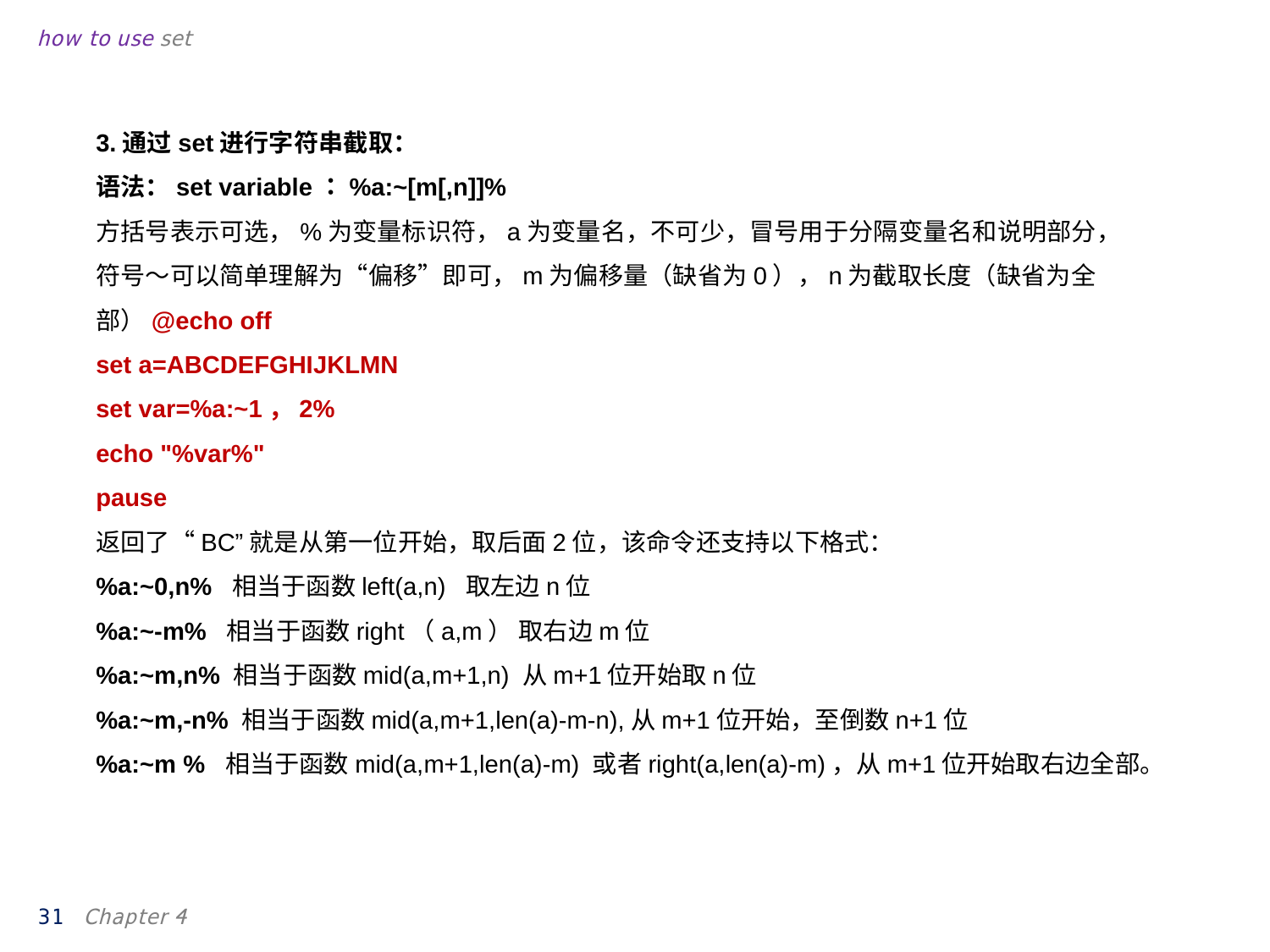

how to use set
3.通过set进行字符串截取：
语法：set variable：%a:~[m[,n]]%
方括号表示可选，%为变量标识符，a为变量名，不可少，冒号用于分隔变量名和说明部分，符号～可以简单理解为“偏移”即可，m为偏移量（缺省为0），n为截取长度（缺省为全部）@echo off
set a=ABCDEFGHIJKLMN
set var=%a:~1，2%
echo "%var%"
pause
返回了“BC”就是从第一位开始，取后面2位，该命令还支持以下格式：
%a:~0,n%  相当于函数left(a,n)  取左边n位
%a:~-m%  相当于函数right（a,m） 取右边m位
%a:~m,n% 相当于函数mid(a,m+1,n) 从m+1位开始取n位
%a:~m,-n% 相当于函数mid(a,m+1,len(a)-m-n),从m+1位开始，至倒数n+1位
%a:~m %  相当于函数mid(a,m+1,len(a)-m) 或者right(a,len(a)-m)，从m+1位开始取右边全部。
31   Chapter 4